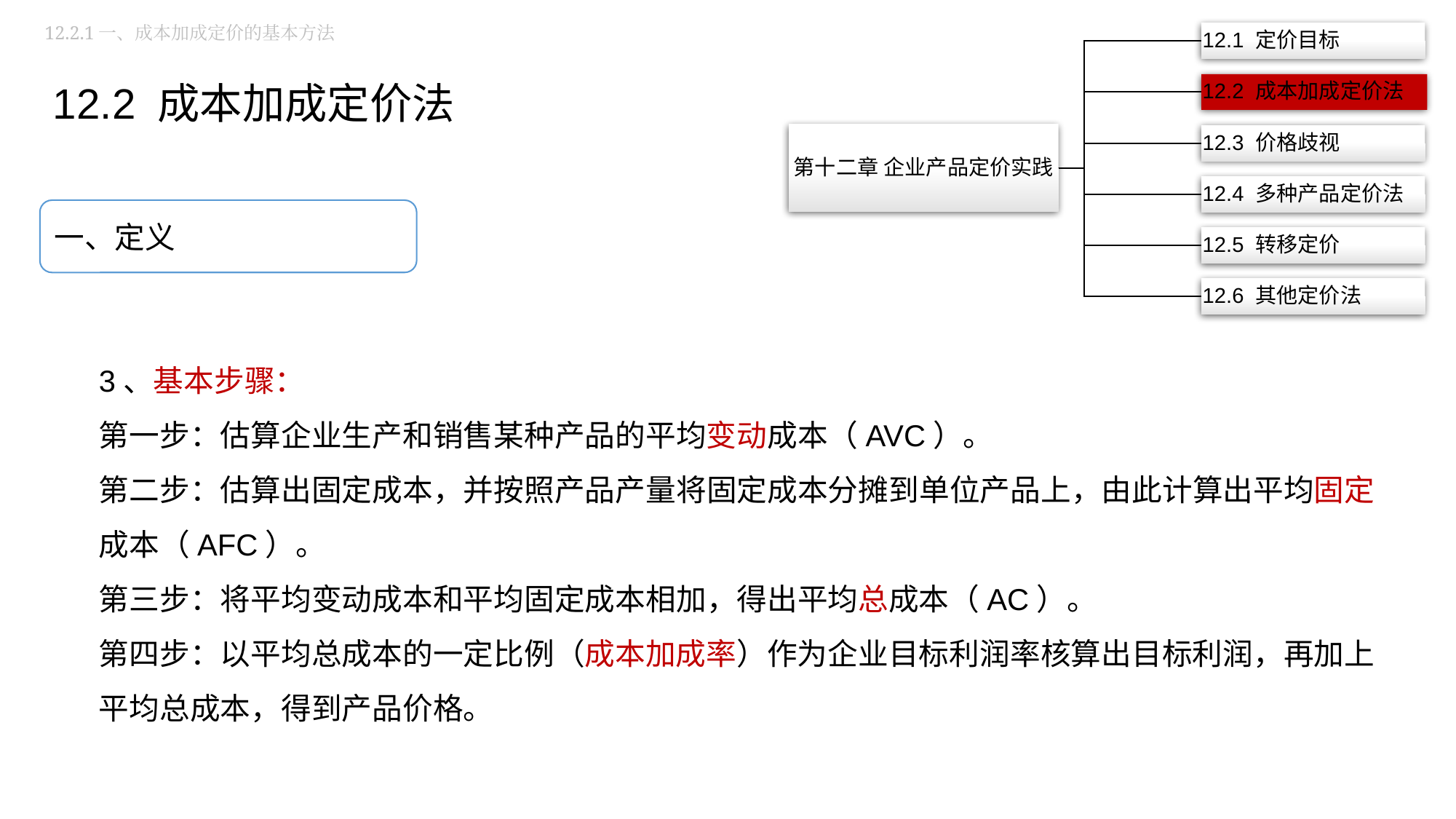

第十二章 企业产品定价实践
12.1 定价目标
12.2 成本加成定价法
12.3 价格歧视
12.4 多种产品定价法
12.5 转移定价
12.6 其他定价法
12.2.1一、成本加成定价的基本方法
12.2 成本加成定价法
一、定义
3、基本步骤：
第一步：估算企业生产和销售某种产品的平均变动成本（AVC）。
第二步：估算出固定成本，并按照产品产量将固定成本分摊到单位产品上，由此计算出平均固定成本（AFC）。
第三步：将平均变动成本和平均固定成本相加，得出平均总成本（AC）。
第四步：以平均总成本的一定比例（成本加成率）作为企业目标利润率核算出目标利润，再加上平均总成本，得到产品价格。